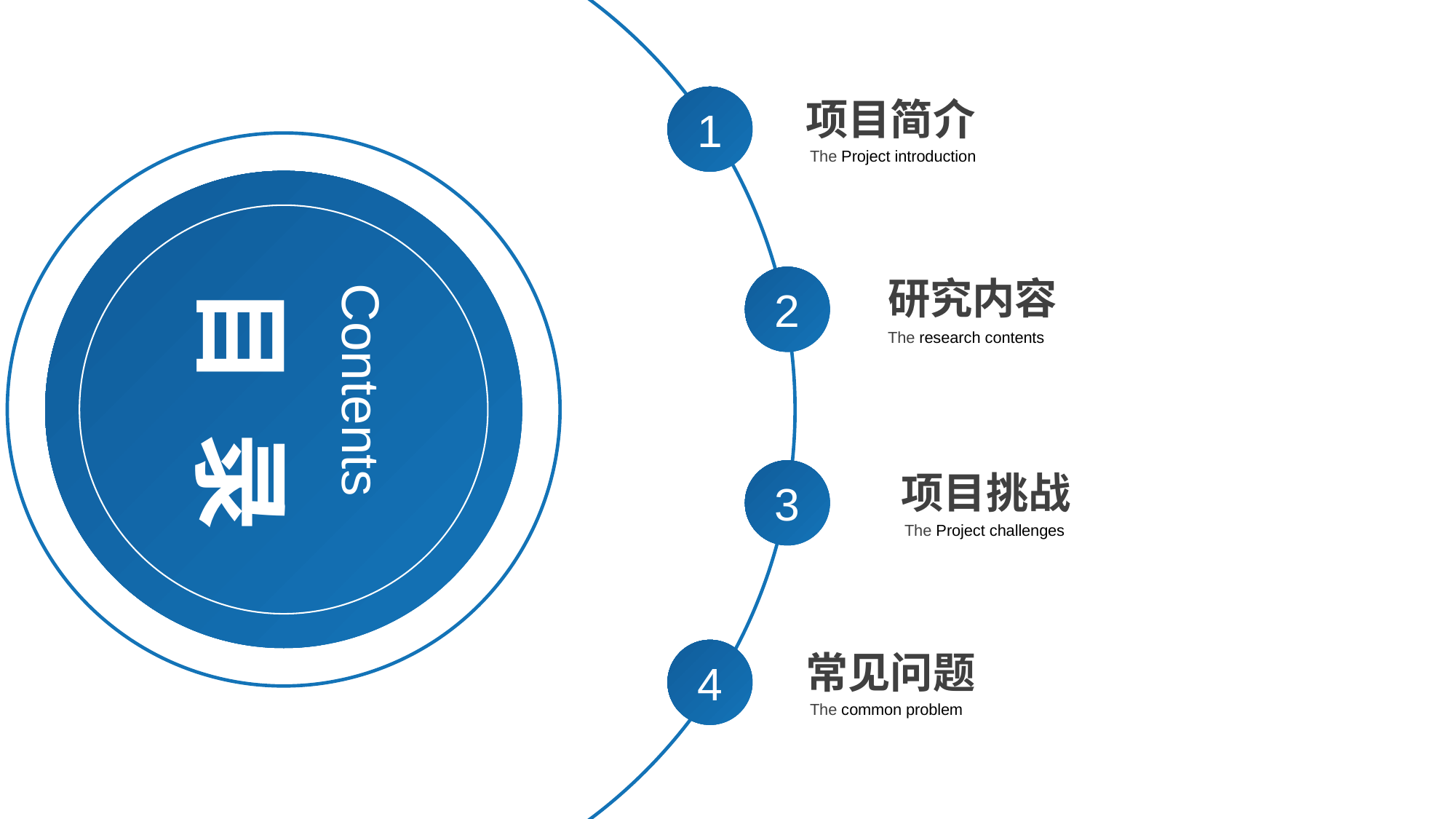

1
项目简介
The Project introduction

研究内容
The research contents
2
Contents
目  录
3
项目挑战
The Project challenges
4
常见问题
The common problem